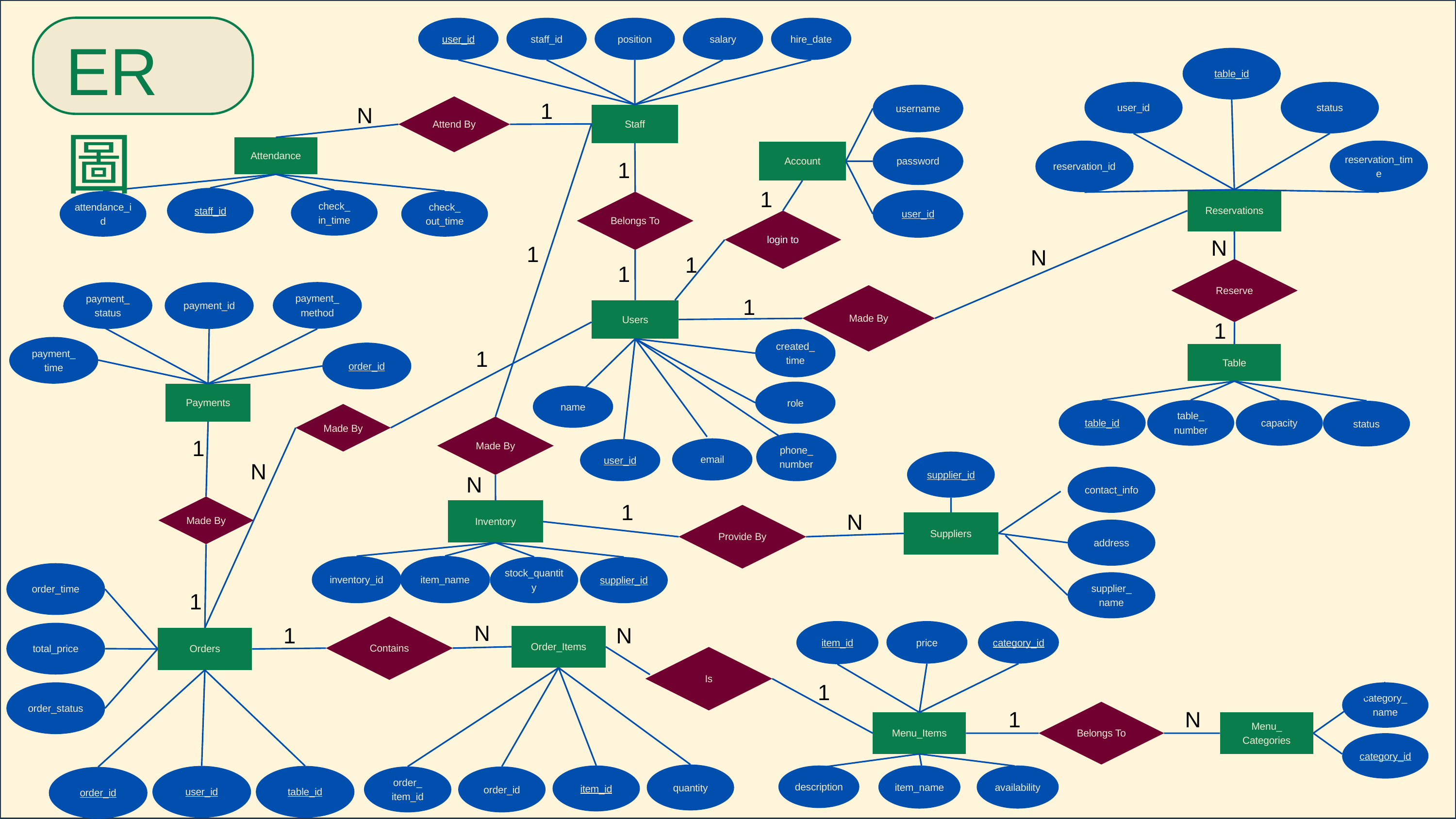

ER圖

user_id

staff_id

position

salary

hire_date

table_id

user_id

status

username
1

Attend By
N

Staff

Attendance

password

reservation_id

reservation_time

Account

1

1

staff_id

Reservations

check_
in_time

user_id

attendance_id

check_
out_time

Belongs To

login to

N

1
N

1

1

Reserve

payment_
method

payment_
status

payment_id

Made By
1

Users

1

created_
time

payment_
time

1

order_id

Table

role

Payments

name

table_id

table_
number

capacity

status

Made By

Made By

1

phone_
number

email

user_id

supplier_id
N
N

contact_info

1

Made By

Inventory
N

Provide By

Suppliers

address

item_name

inventory_id

stock_quantity

supplier_id

order_time

supplier_
name
1

N

Contains
1
N

item_id

price

category_id

total_price

Order_Items

Orders

Is

1

order_status

category_
name
1
N

Belongs To

Menu_Items

Menu_
Categories

category_id

quantity

item_id

description

item_name

availability

user_id

table_id

order_
item_id

order_id

order_id